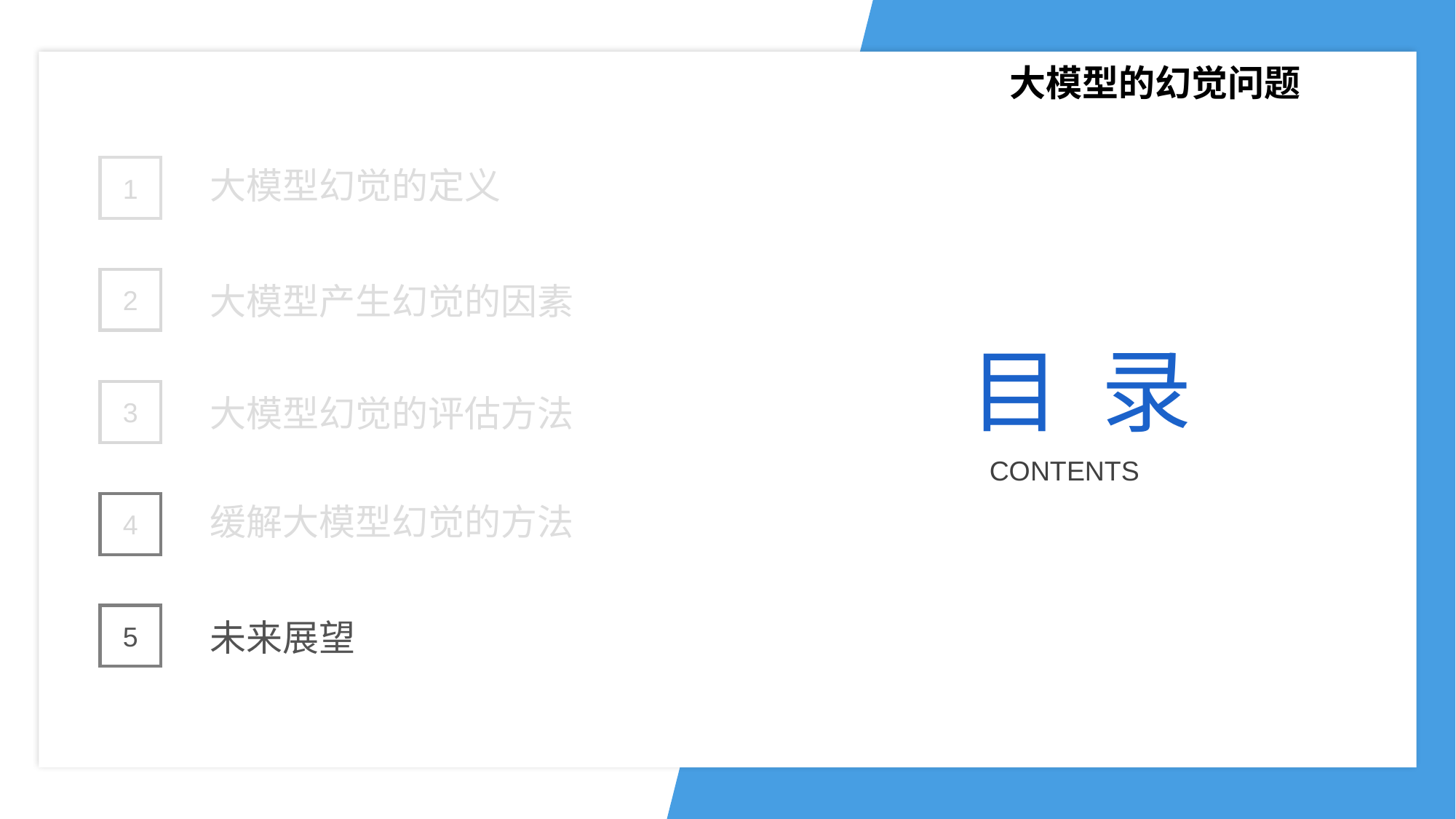

大模型的幻觉问题

1
大模型幻觉的定义

2
大模型产生幻觉的因素
目  录
            CONTENTS

3
大模型幻觉的评估方法

4
缓解大模型幻觉的方法

5
未来展望